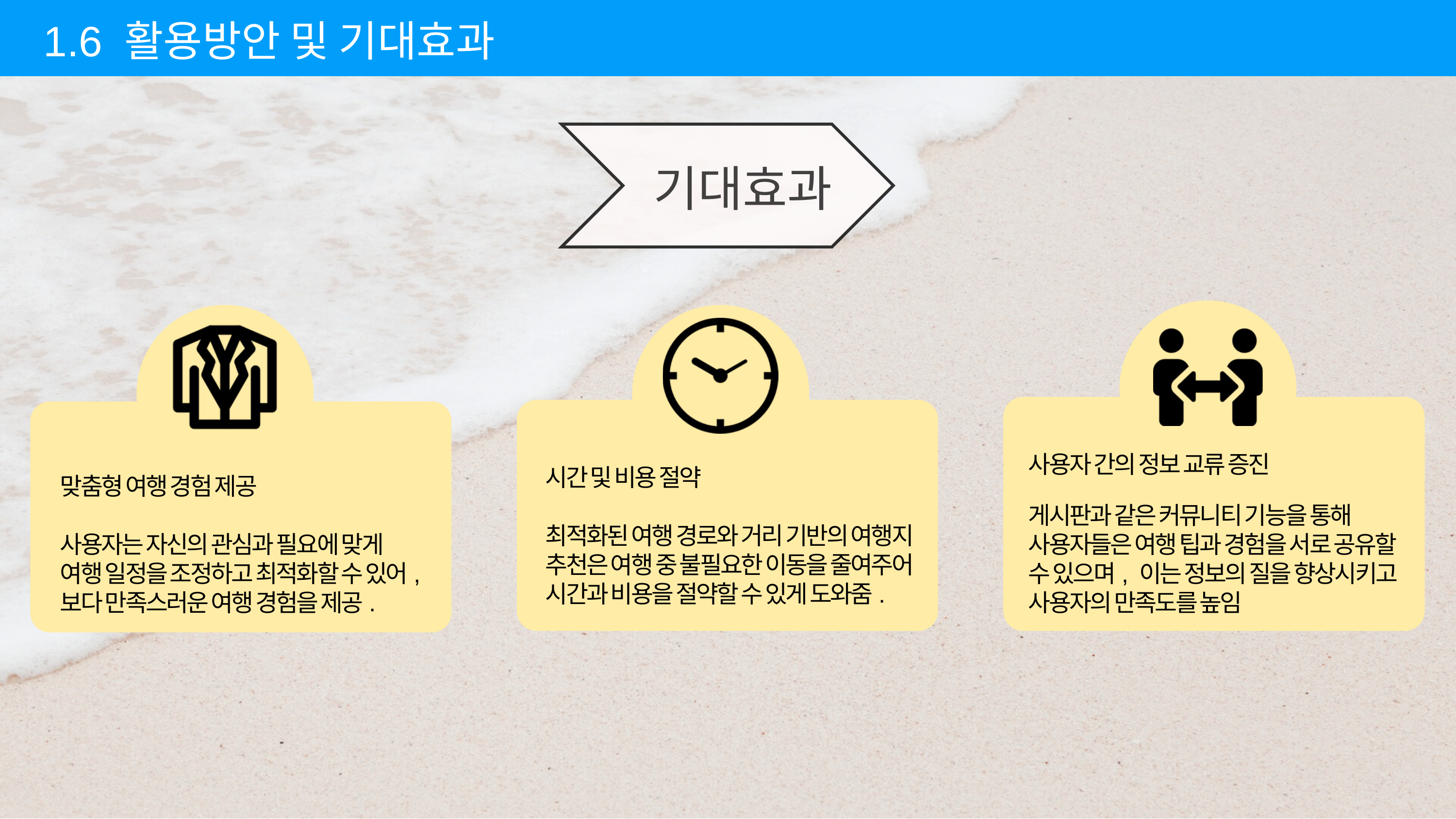

1.6 활용방안 및 기대효과

기대효과

시간 및 비용 절약

최적화된 여행 경로와 거리 기반의 여행지
추천은 여행 중 불필요한 이동을 줄여주어 시간과 비용을 절약할 수 있게 도와줌.
사용자 간의 정보 교류 증진

게시판과 같은 커뮤니티 기능을 통해
사용자들은 여행 팁과 경험을 서로 공유할
수 있으며, 이는 정보의 질을 향상시키고
사용자의 만족도를 높임
맞춤형 여행 경험 제공

사용자는 자신의 관심과 필요에 맞게
여행 일정을 조정하고 최적화할 수 있어,
보다 만족스러운 여행 경험을 제공.